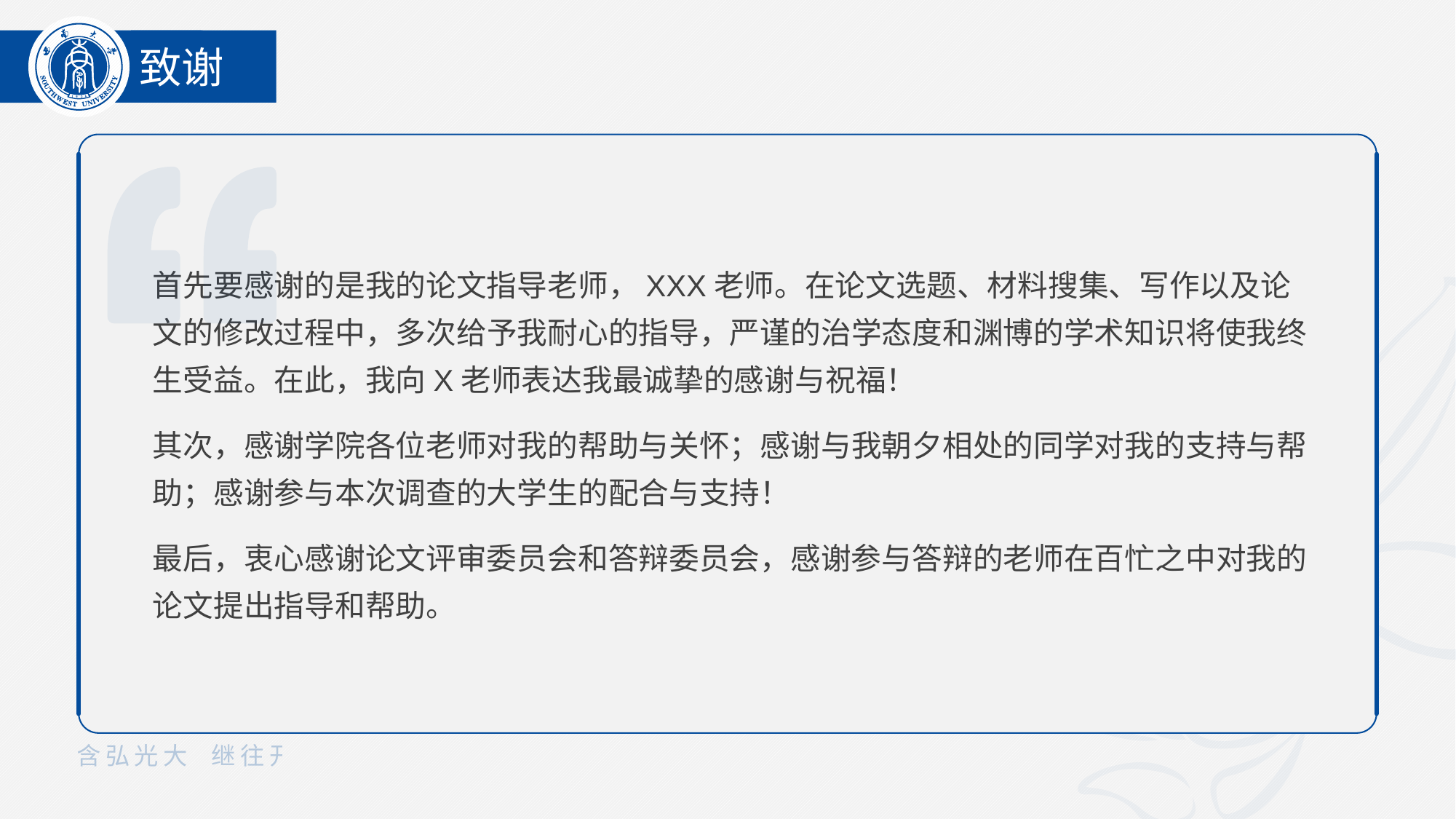

致谢

首先要感谢的是我的论文指导老师，XXX老师。在论文选题、材料搜集、写作以及论文的修改过程中，多次给予我耐心的指导，严谨的治学态度和渊博的学术知识将使我终生受益。在此，我向X老师表达我最诚挚的感谢与祝福！
其次，感谢学院各位老师对我的帮助与关怀；感谢与我朝夕相处的同学对我的支持与帮助；感谢参与本次调查的大学生的配合与支持！
最后，衷心感谢论文评审委员会和答辩委员会，感谢参与答辩的老师在百忙之中对我的论文提出指导和帮助。